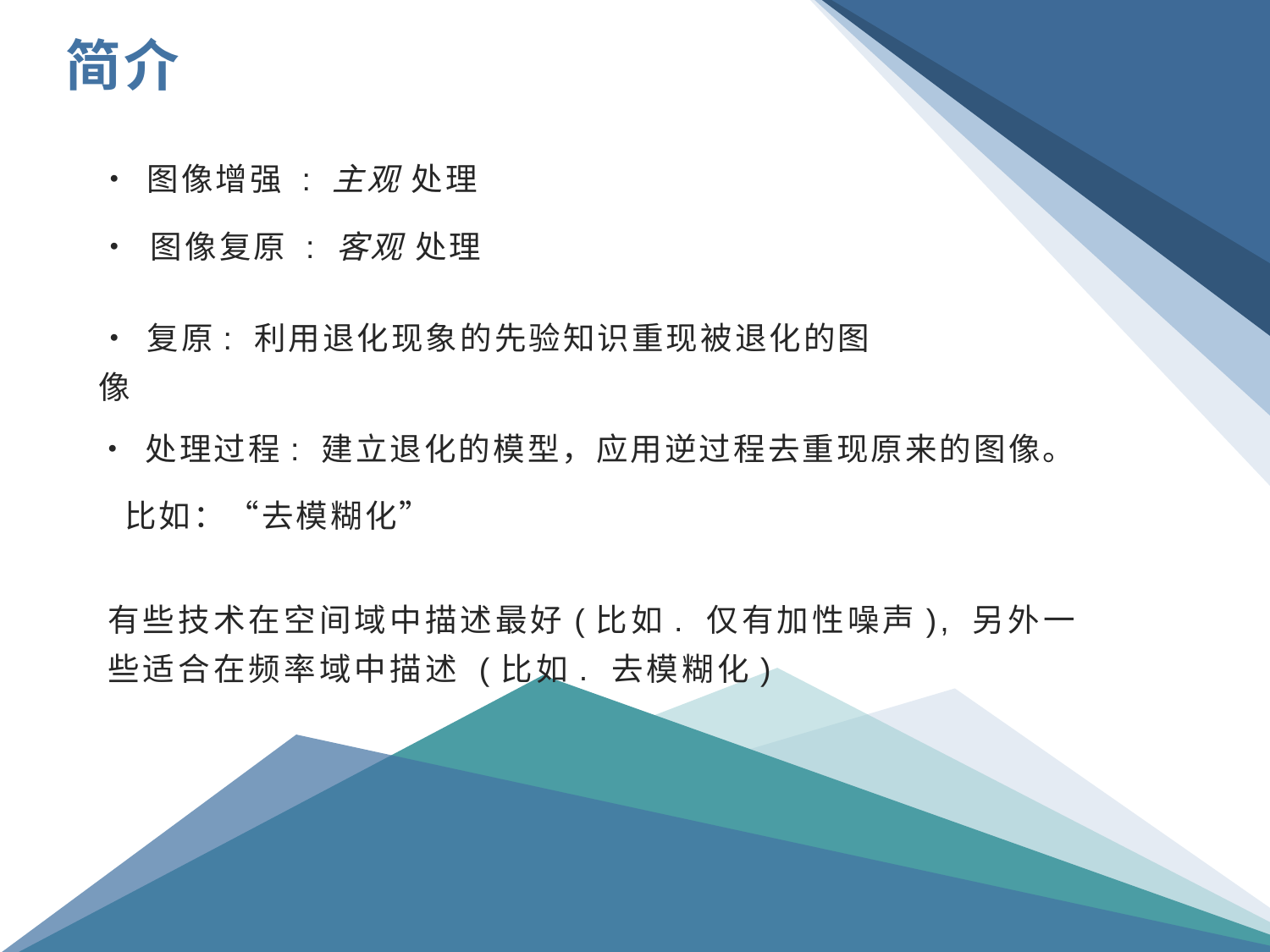

# 简介
• 图像增强 : 主观 处理
• 图像复原 : 客观 处理
• 复原: 利用退化现象的先验知识重现被退化的图像
• 处理过程: 建立退化的模型，应用逆过程去重现原来的图像。
  比如：“去模糊化”
有些技术在空间域中描述最好(比如. 仅有加性噪声), 另外一些适合在频率域中描述 (比如. 去模糊化)